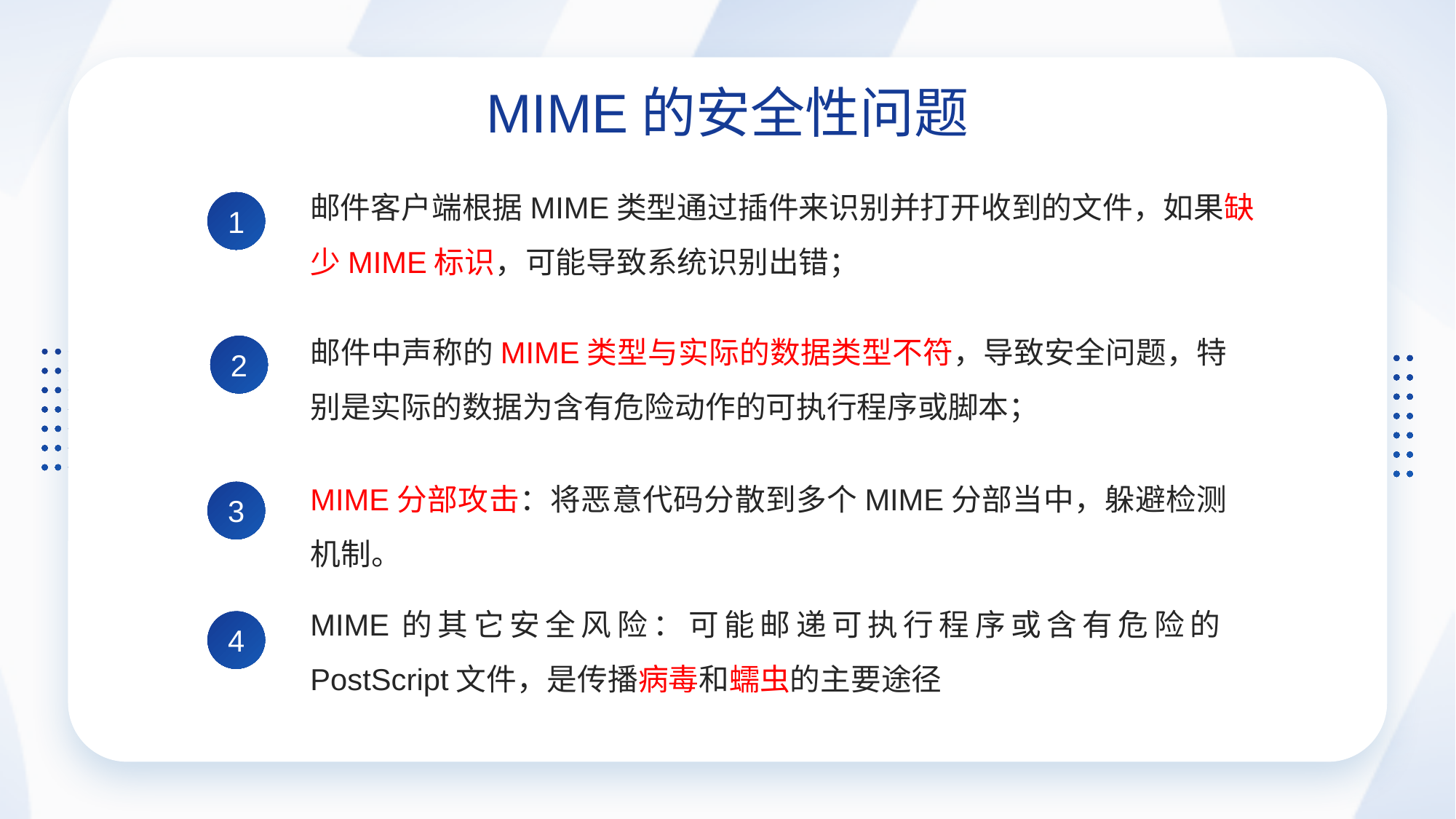

MIME的安全性问题
邮件客户端根据MIME类型通过插件来识别并打开收到的文件，如果缺少MIME标识，可能导致系统识别出错；
1
邮件中声称的MIME类型与实际的数据类型不符，导致安全问题，特别是实际的数据为含有危险动作的可执行程序或脚本；
2
MIME分部攻击：将恶意代码分散到多个MIME分部当中，躲避检测机制。
3
MIME的其它安全风险：可能邮递可执行程序或含有危险的PostScript文件，是传播病毒和蠕虫的主要途径
4